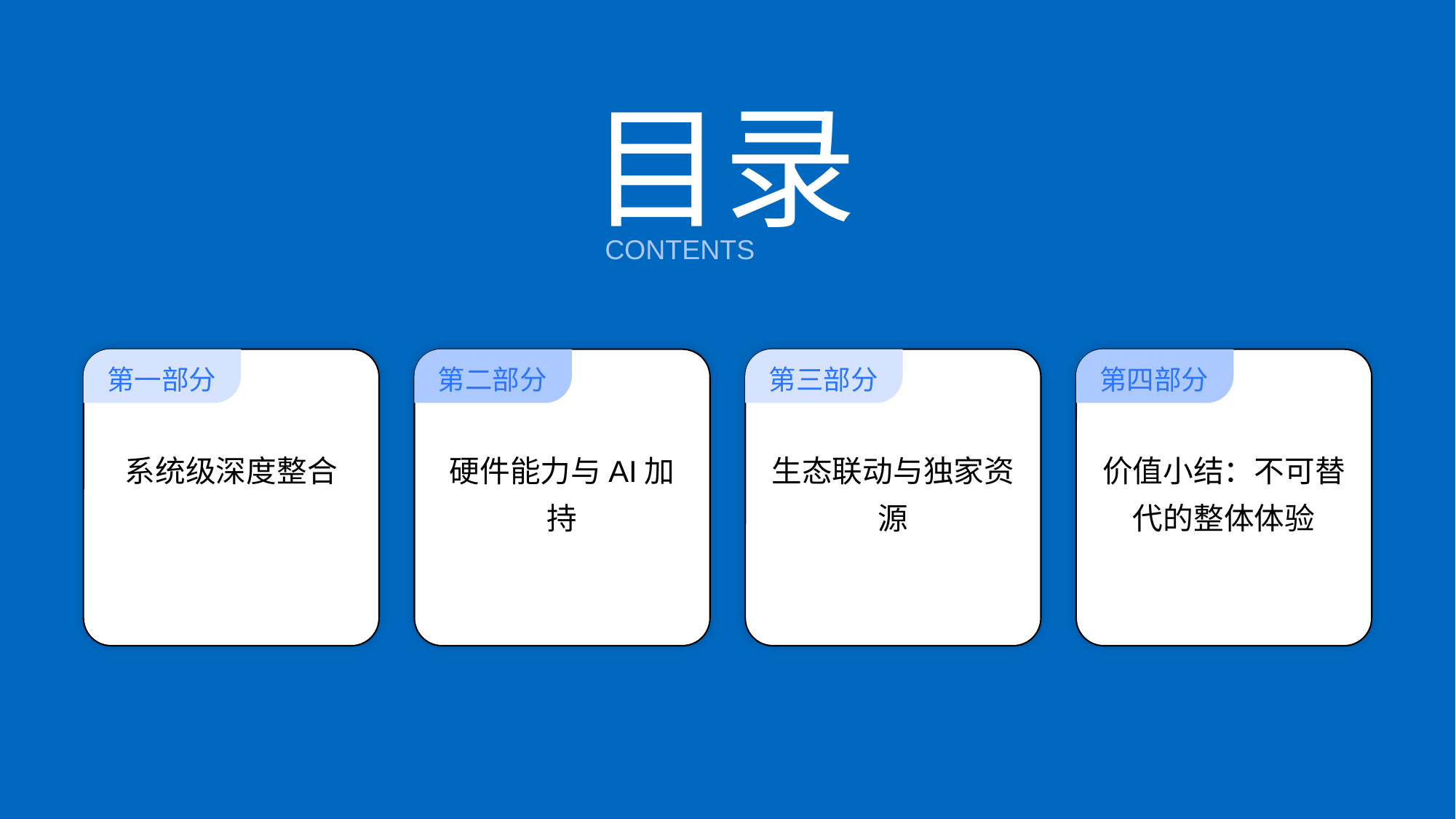

目录
CONTENTS

第一部分
第二部分
第三部分
第四部分
系统级深度整合
硬件能力与AI加持
生态联动与独家资源
价值小结：不可替代的整体体验